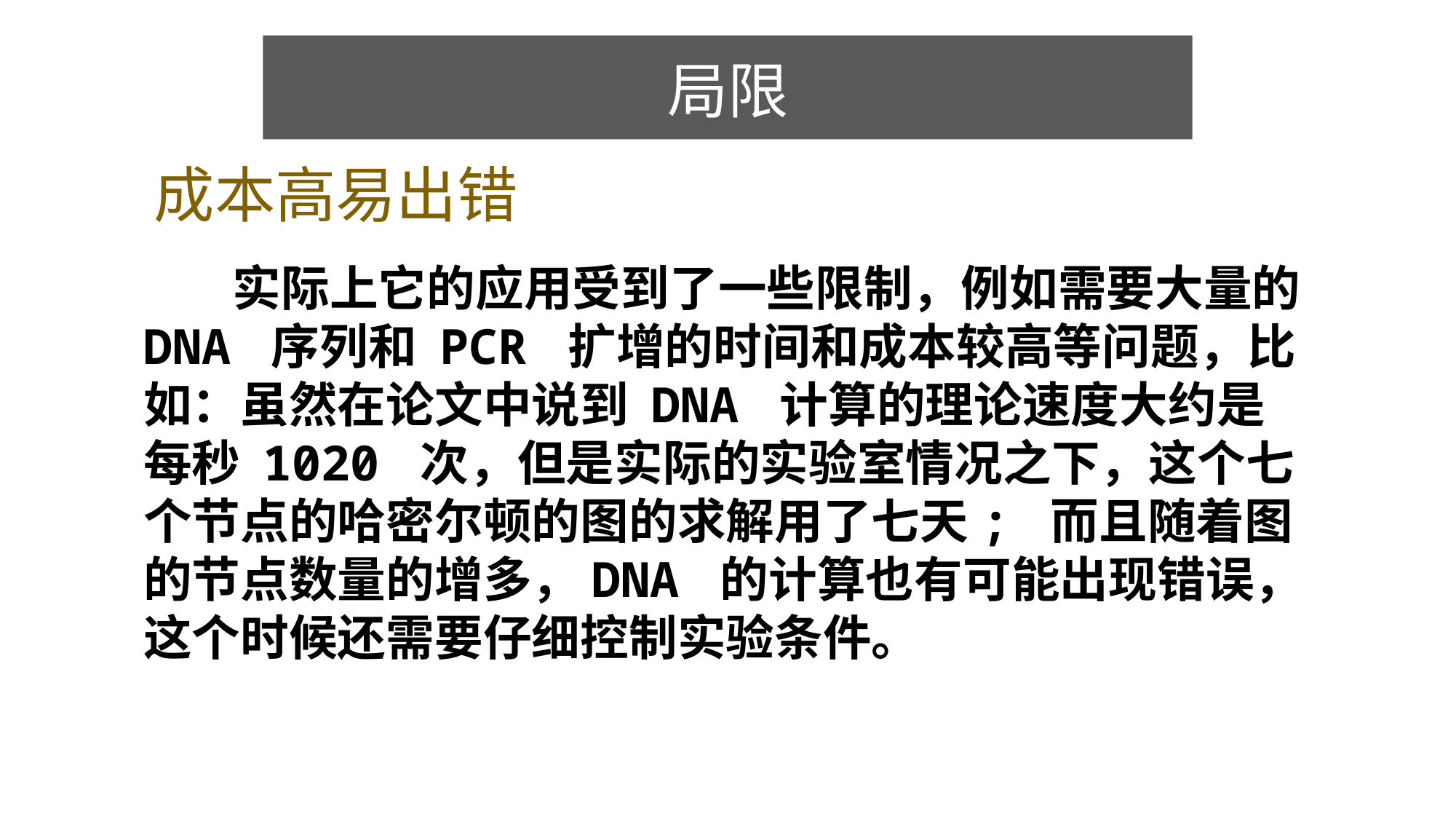

局限
成本高易出错
       实际上它的应用受到了一些限制，例如需要大量的 DNA 序列和 PCR 扩增的时间和成本较高等问题，比如：虽然在论文中说到 DNA 计算的理论速度大约是每秒 1020 次，但是实际的实验室情况之下，这个七个节点的哈密尔顿的图的求解用了七天; 而且随着图的节点数量的增多，DNA 的计算也有可能出现错误，这个时候还需要仔细控制实验条件。